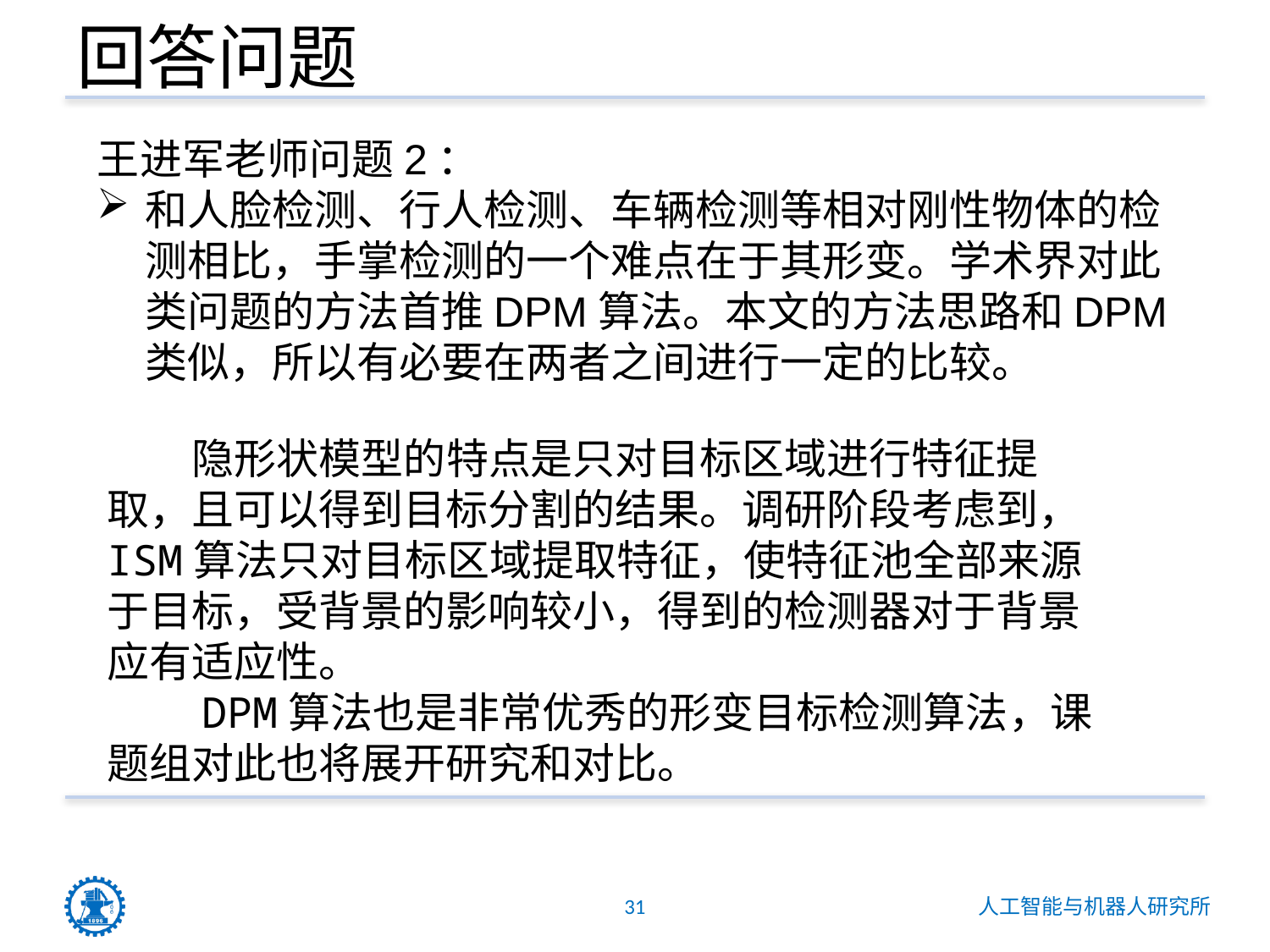

# 回答问题
王进军老师问题2：
和人脸检测、行人检测、车辆检测等相对刚性物体的检测相比，手掌检测的一个难点在于其形变。学术界对此类问题的方法首推DPM算法。本文的方法思路和DPM类似，所以有必要在两者之间进行一定的比较。
　　隐形状模型的特点是只对目标区域进行特征提取，且可以得到目标分割的结果。调研阶段考虑到，ISM算法只对目标区域提取特征，使特征池全部来源于目标，受背景的影响较小，得到的检测器对于背景应有适应性。
　　DPM算法也是非常优秀的形变目标检测算法，课题组对此也将展开研究和对比。
31